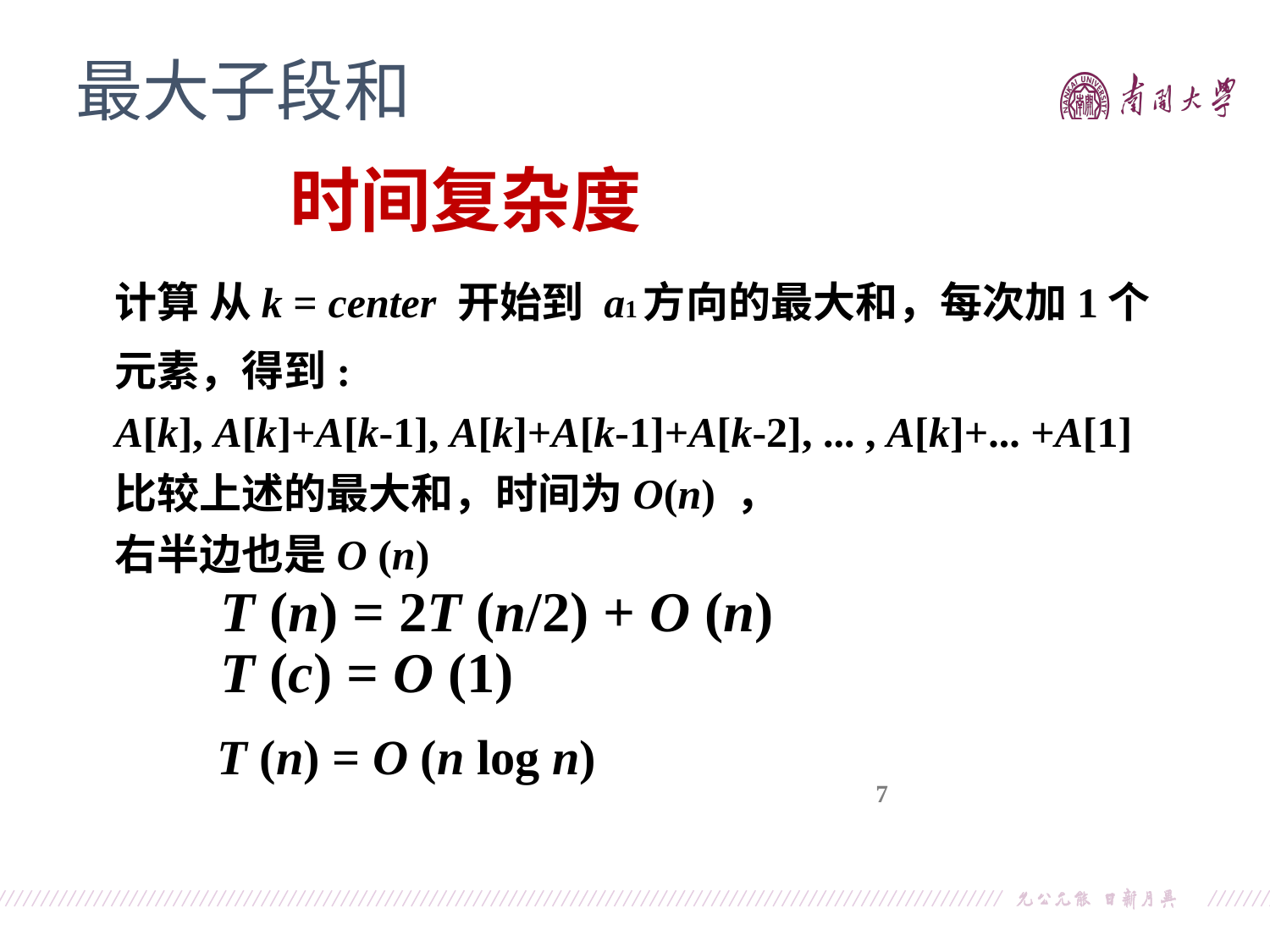

最大子段和

			时间复杂度

计算 从k = center 开始到 a1方向的最大和，每次加1个元素，得到:
A[k], A[k]+A[k-1], A[k]+A[k-1]+A[k-2], ... , A[k]+... +A[1]
比较上述的最大和，时间为O(n) ，
右半边也是O (n)

		T (n) = 2T (n/2) + O (n)
		T (c) = O (1)
T (n) = O (n log n)
7